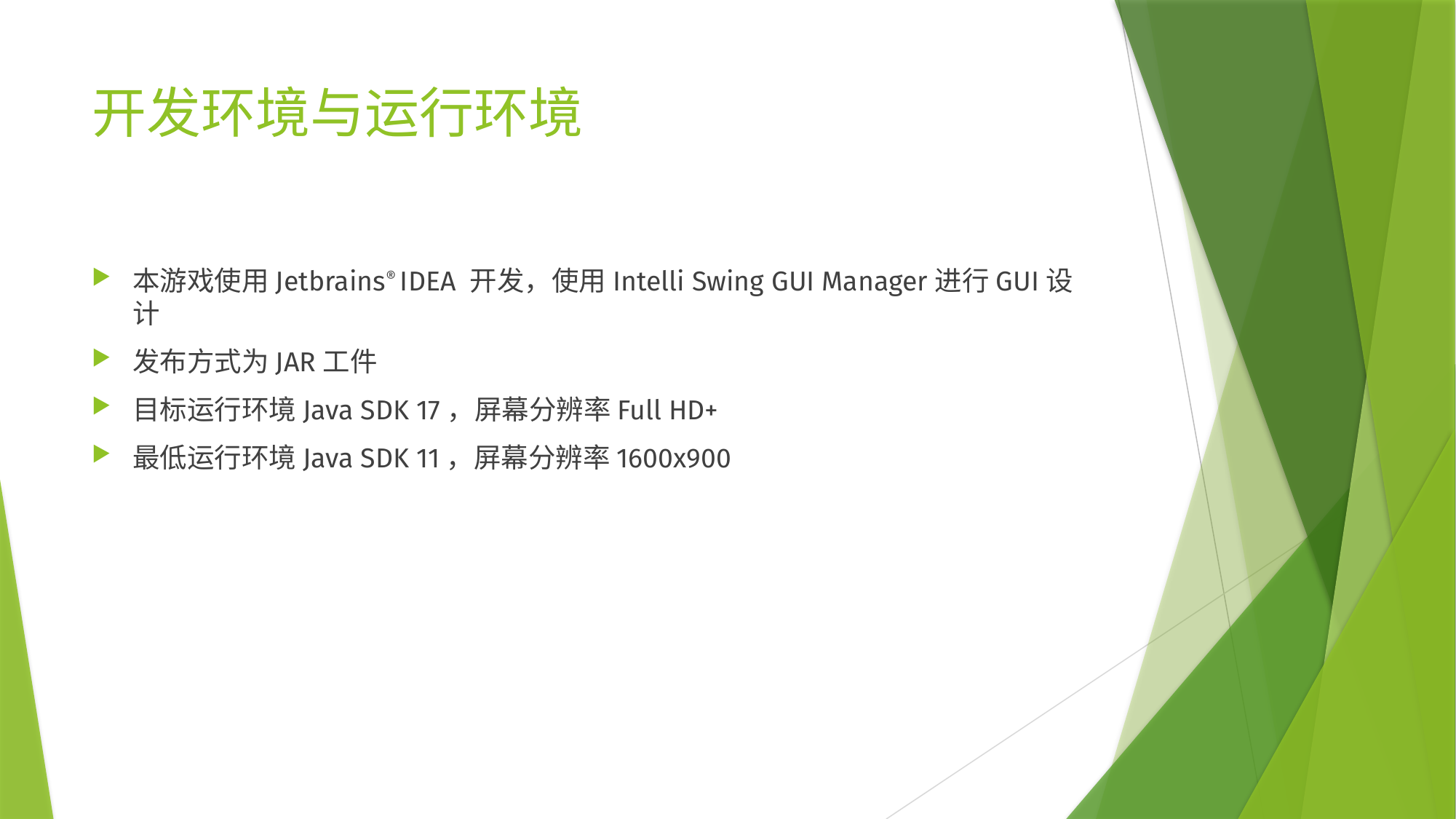

# 开发环境与运行环境
本游戏使用Jetbrains® IDEA 开发，使用Intelli Swing GUI Manager进行GUI设计
发布方式为JAR工件
目标运行环境Java SDK 17，屏幕分辨率Full HD+
最低运行环境Java SDK 11，屏幕分辨率1600x900